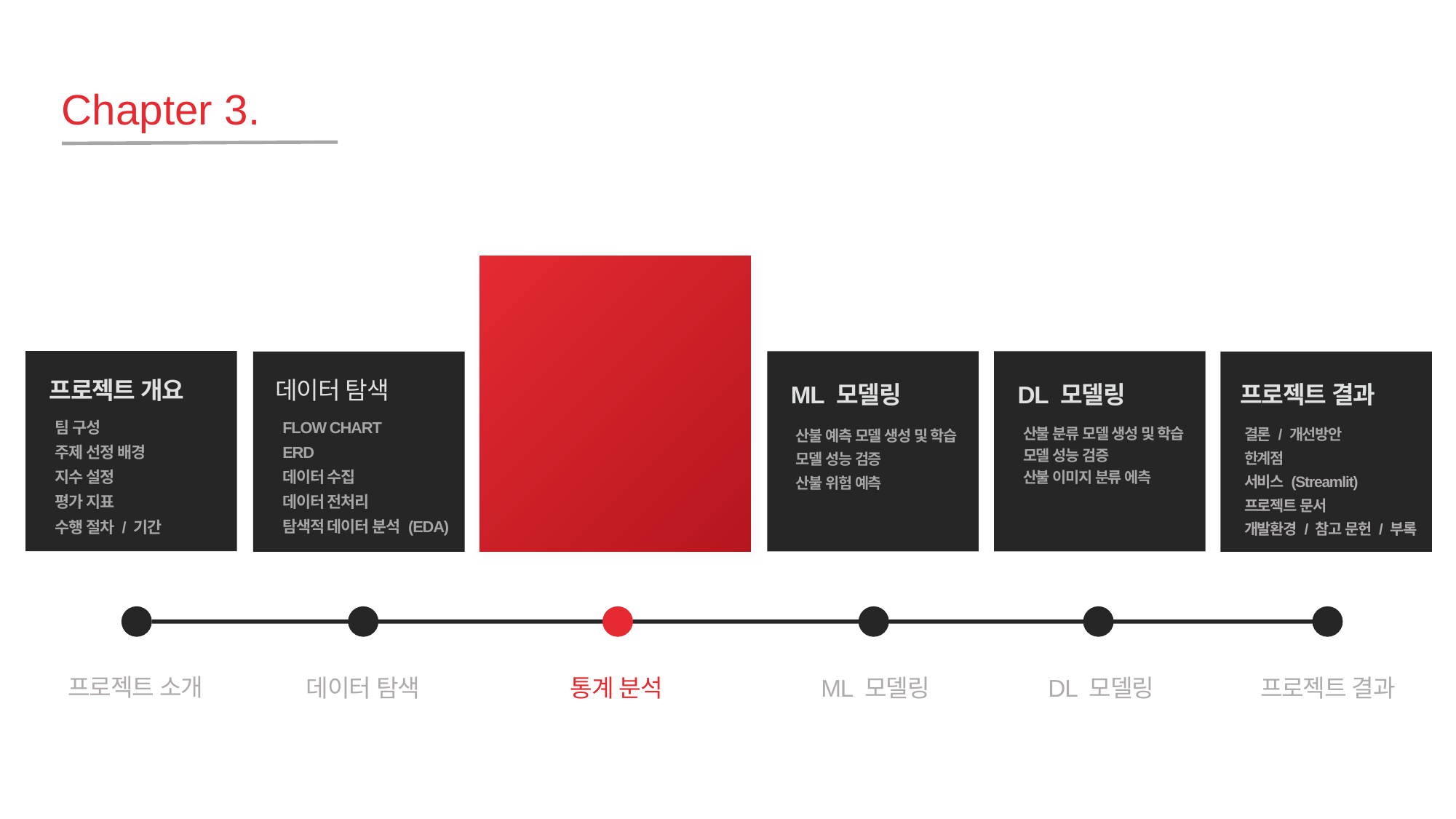

Chapter 3.

통계 분석
분석 개요
분석 내용
분석 결과 해석

ML 모델링
산불 예측 모델 생성 및 학습
모델 성능 검증
산불 위험 예측

DL 모델링
산불 분류 모델 생성 및 학습
모델 성능 검증
산불 이미지 분류 에측

데이터 탐색
FLOW CHART
ERD
데이터 수집
데이터 전처리
탐색적 데이터 분석 (EDA)

프로젝트 결과
결론 / 개선방안
한계점
서비스 (Streamlit)
프로젝트 문서
개발환경 / 참고 문헌 / 부록
프로젝트 개요
팀 구성
주제 선정 배경
지수 설정
평가 지표
수행 절차 / 기간
서비스 소개
서비스 테스트

프로젝트 소개
데이터 탐색
통계 분석
ML 모델링
DL 모델링
프로젝트 결과